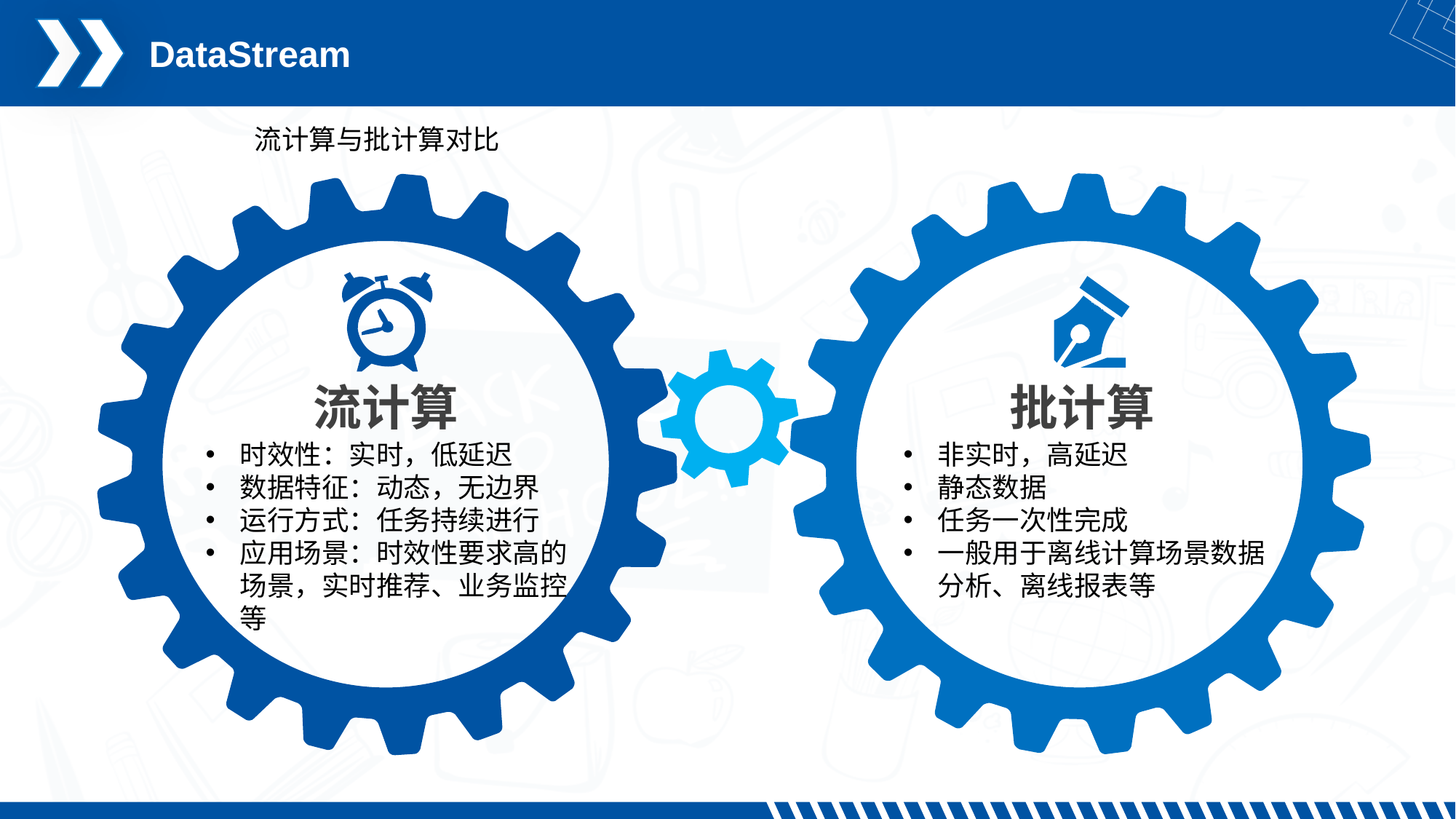

DataStream
流计算与批计算对比

批计算
流计算
时效性：实时，低延迟
数据特征：动态，无边界
运行方式：任务持续进行
应用场景：时效性要求高的场景，实时推荐、业务监控等
非实时，高延迟
静态数据
任务一次性完成
一般用于离线计算场景数据分析、离线报表等